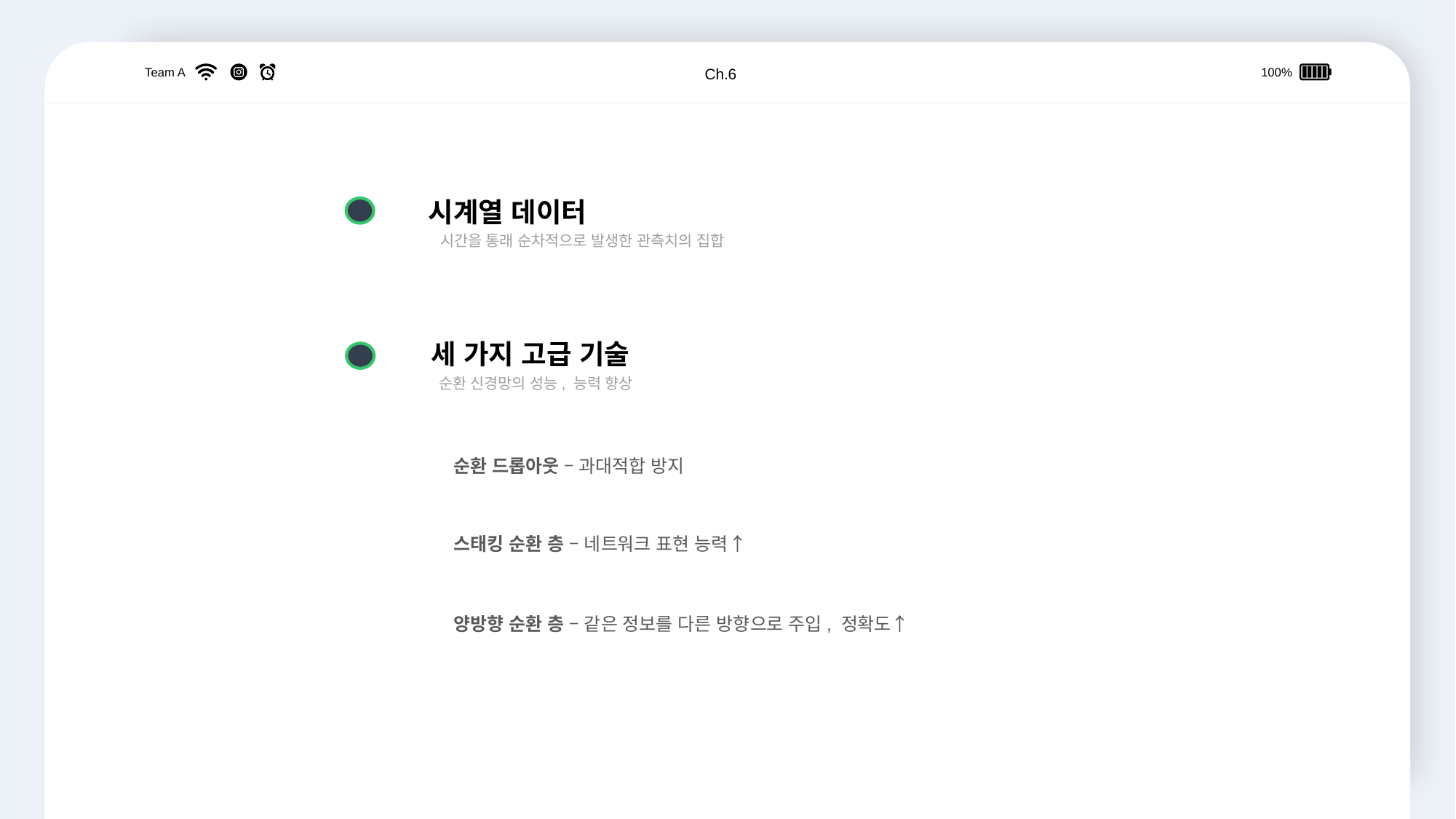

Team A
Ch.6
100%

시계열 데이터

  시간을 통래 순차적으로 발생한 관측치의 집합

세 가지 고급 기술

 순환 신경망의 성능, 능력 향상

순환 드롭아웃 – 과대적합 방지

스태킹 순환 층 – 네트워크 표현 능력↑

양방향 순환 층 – 같은 정보를 다른 방향으로 주입, 정확도↑